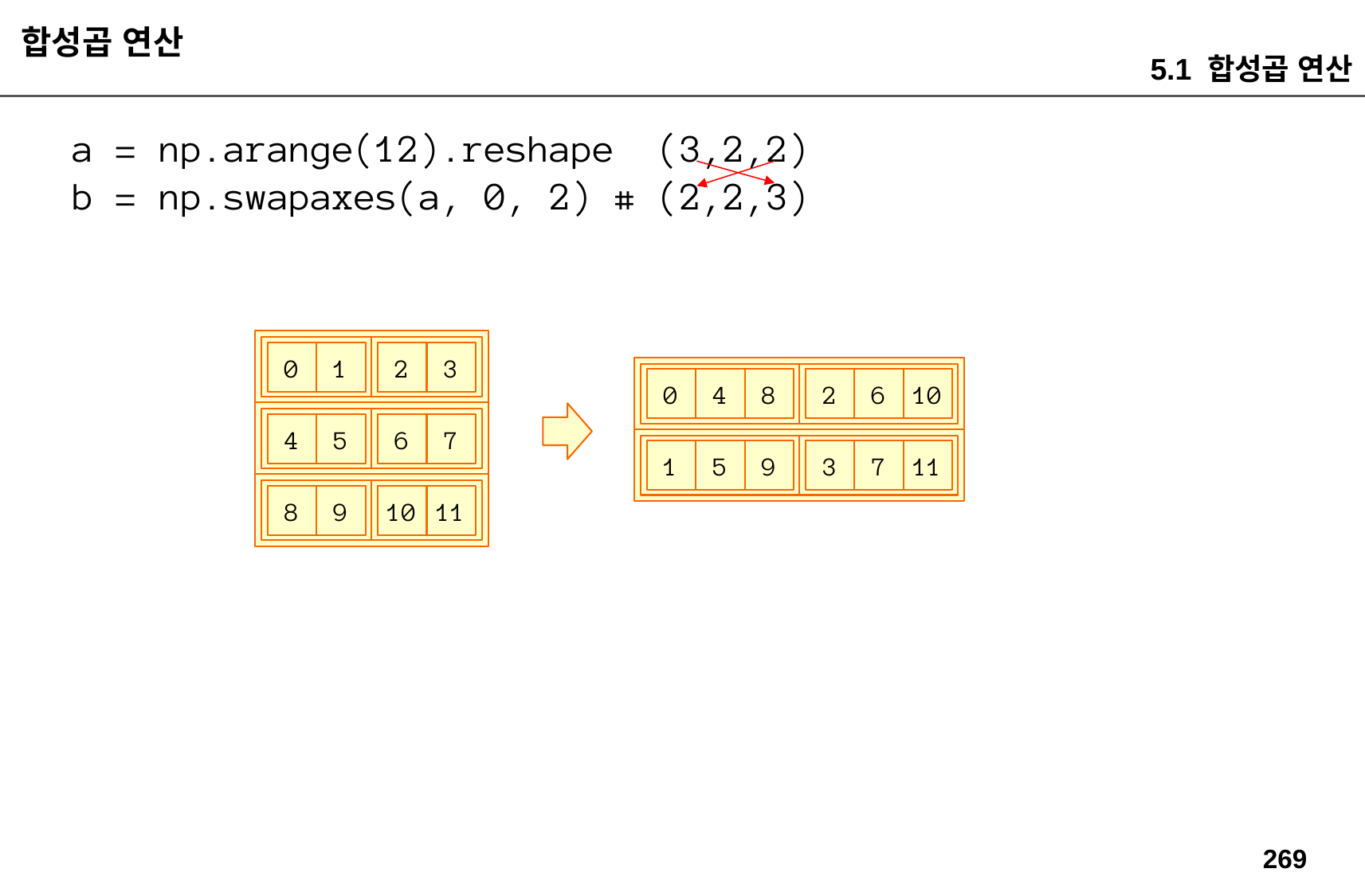

합성곱 연산
5.1 합성곱 연산
a = np.arange(12).reshape  (3,2,2)
b = np.swapaxes(a, 0, 2) # (2,2,3)

1
3
0
2

0
4
8
2
6
10

5
7
4
6

1
5
9
3
7
11

9
11
8
10